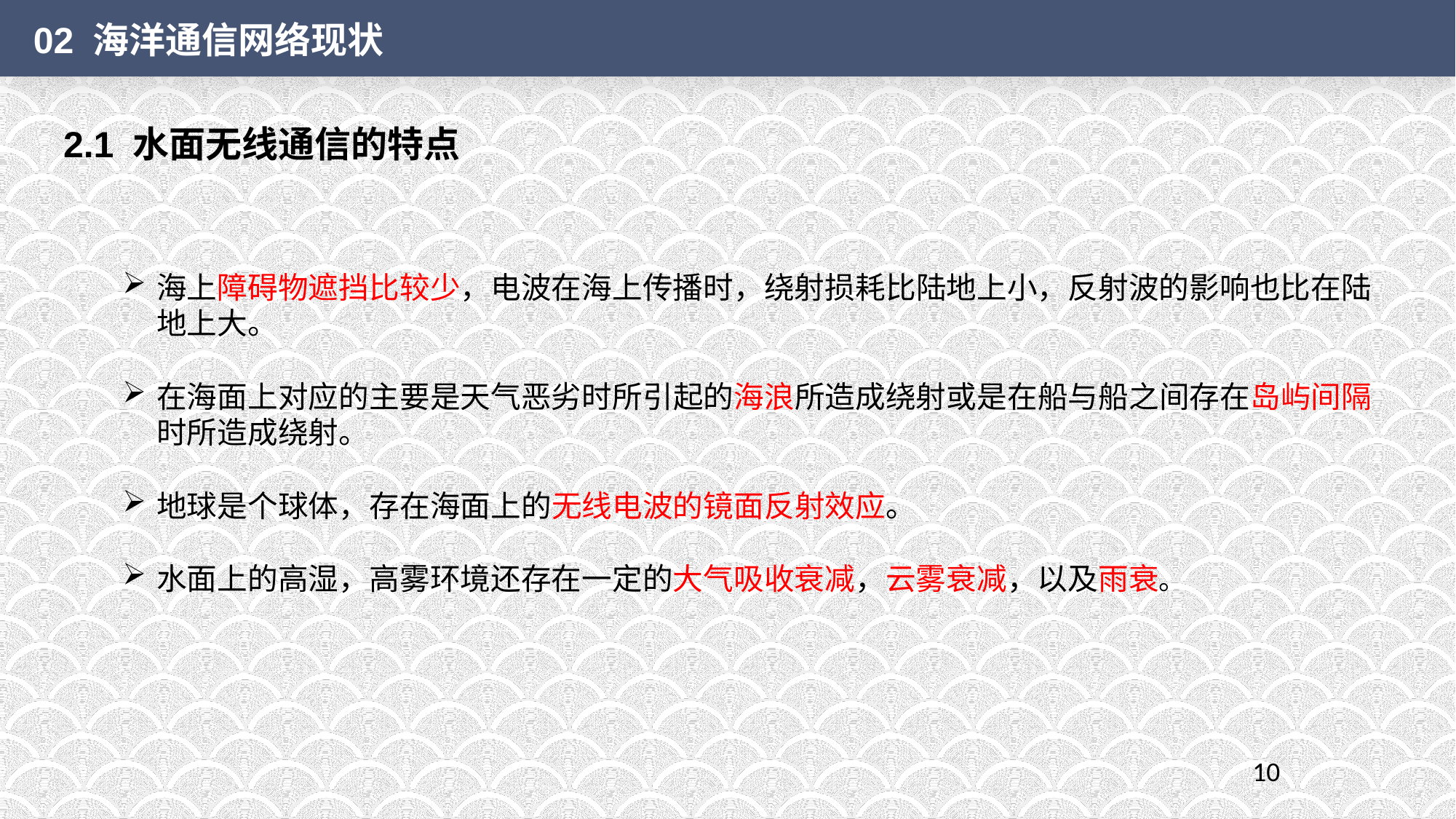

02 海洋通信网络现状
2.1 水面无线通信的特点
海上障碍物遮挡比较少，电波在海上传播时，绕射损耗比陆地上小，反射波的影响也比在陆地上大。

在海面上对应的主要是天气恶劣时所引起的海浪所造成绕射或是在船与船之间存在岛屿间隔时所造成绕射。

地球是个球体，存在海面上的无线电波的镜面反射效应。

水面上的高湿，高雾环境还存在一定的大气吸收衰减，云雾衰减，以及雨衰。

10